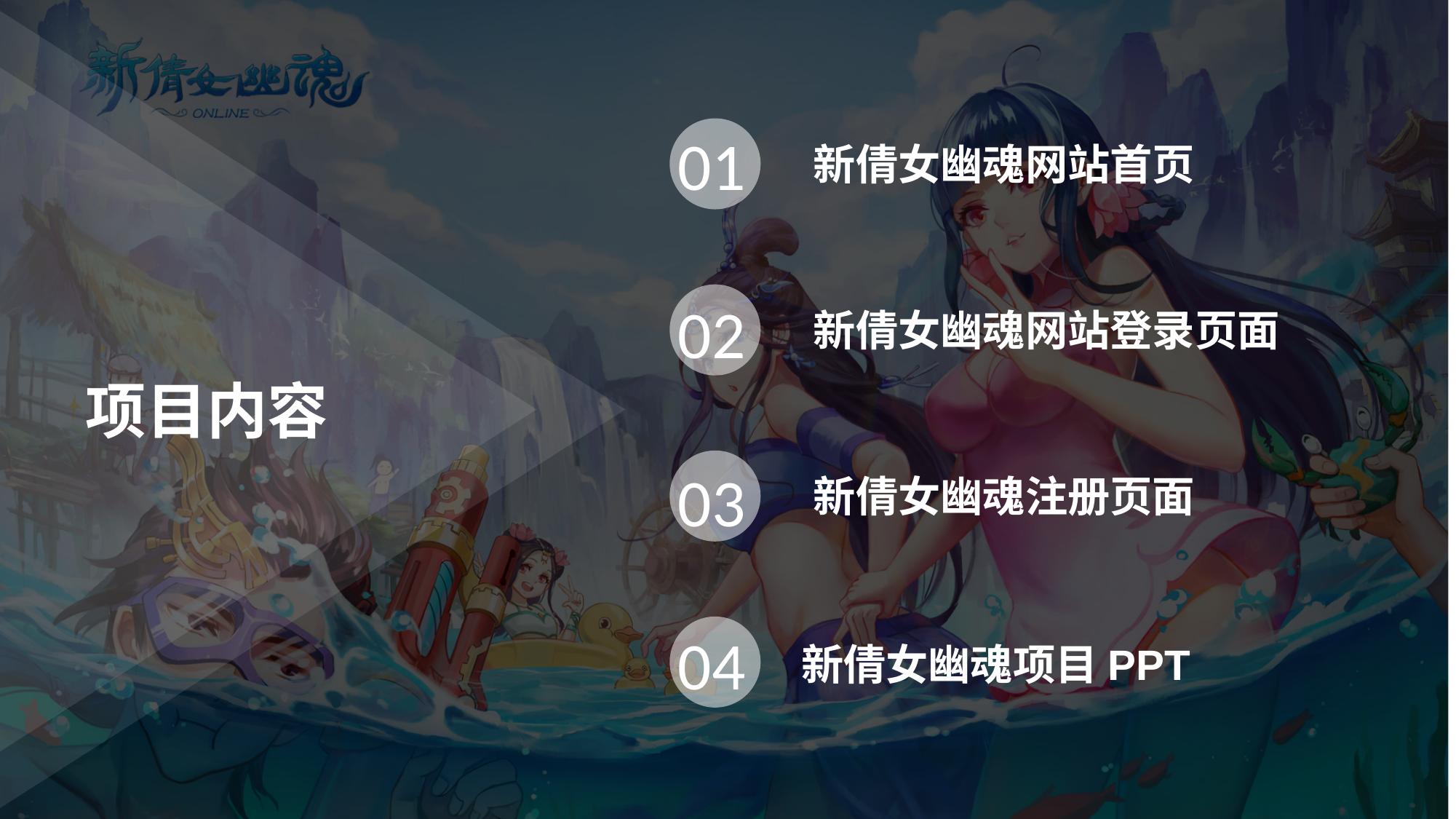

01

新倩女幽魂网站首页

02
新倩女幽魂网站登录页面
项目内容

03
新倩女幽魂注册页面

04
新倩女幽魂项目PPT